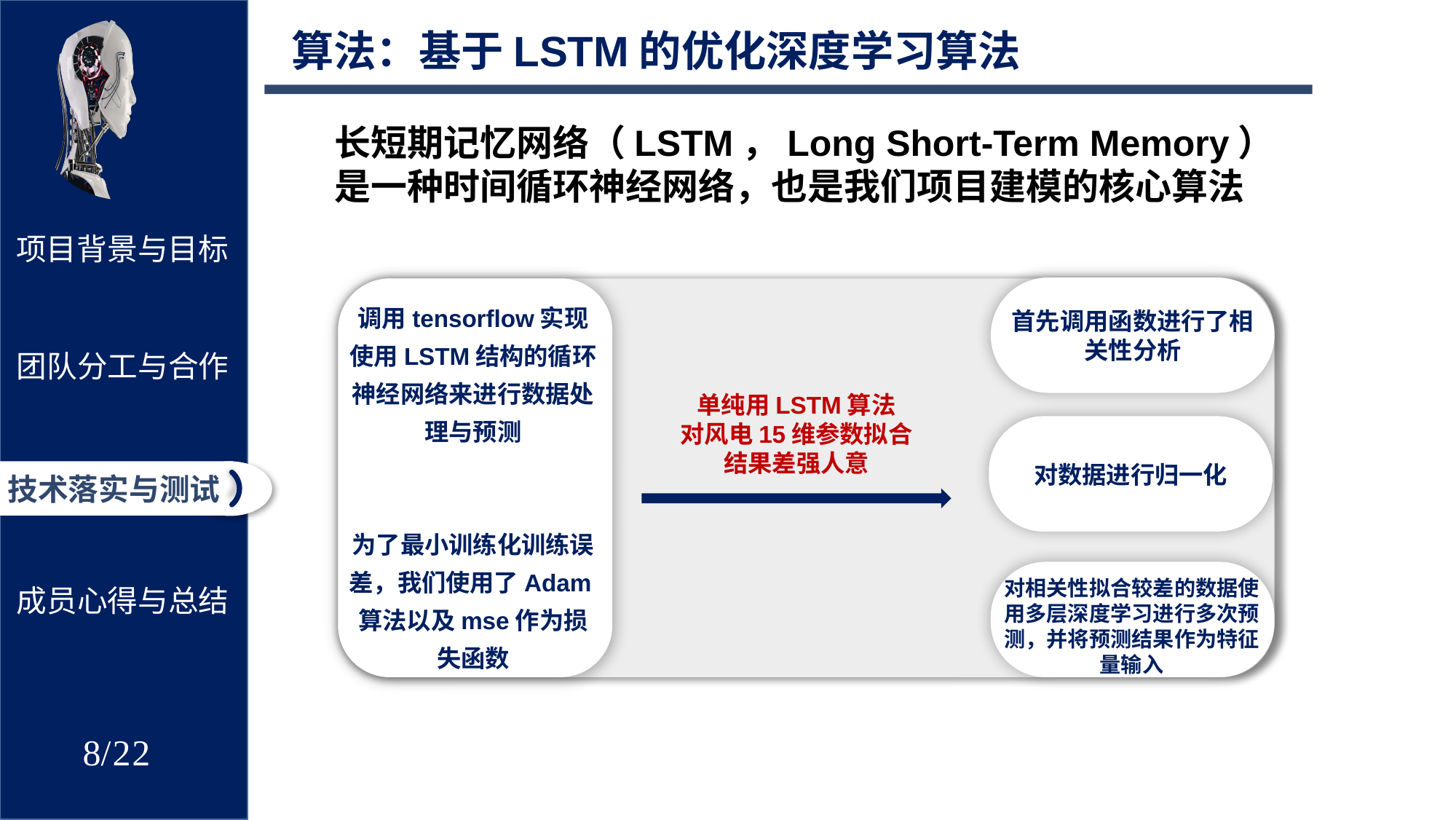

算法：基于LSTM的优化深度学习算法
长短期记忆网络（LSTM，Long Short-Term Memory）
是一种时间循环神经网络，也是我们项目建模的核心算法

首先调用函数进行了相关性分析

调用tensorflow实现使用LSTM结构的循环神经网络来进行数据处理与预测

为了最小训练化训练误差，我们使用了Adam算法以及mse作为损失函数

单纯用LSTM算法
对风电15维参数拟合
结果差强人意

对数据进行归一化

对相关性拟合较差的数据使用多层深度学习进行多次预测，并将预测结果作为特征量输入